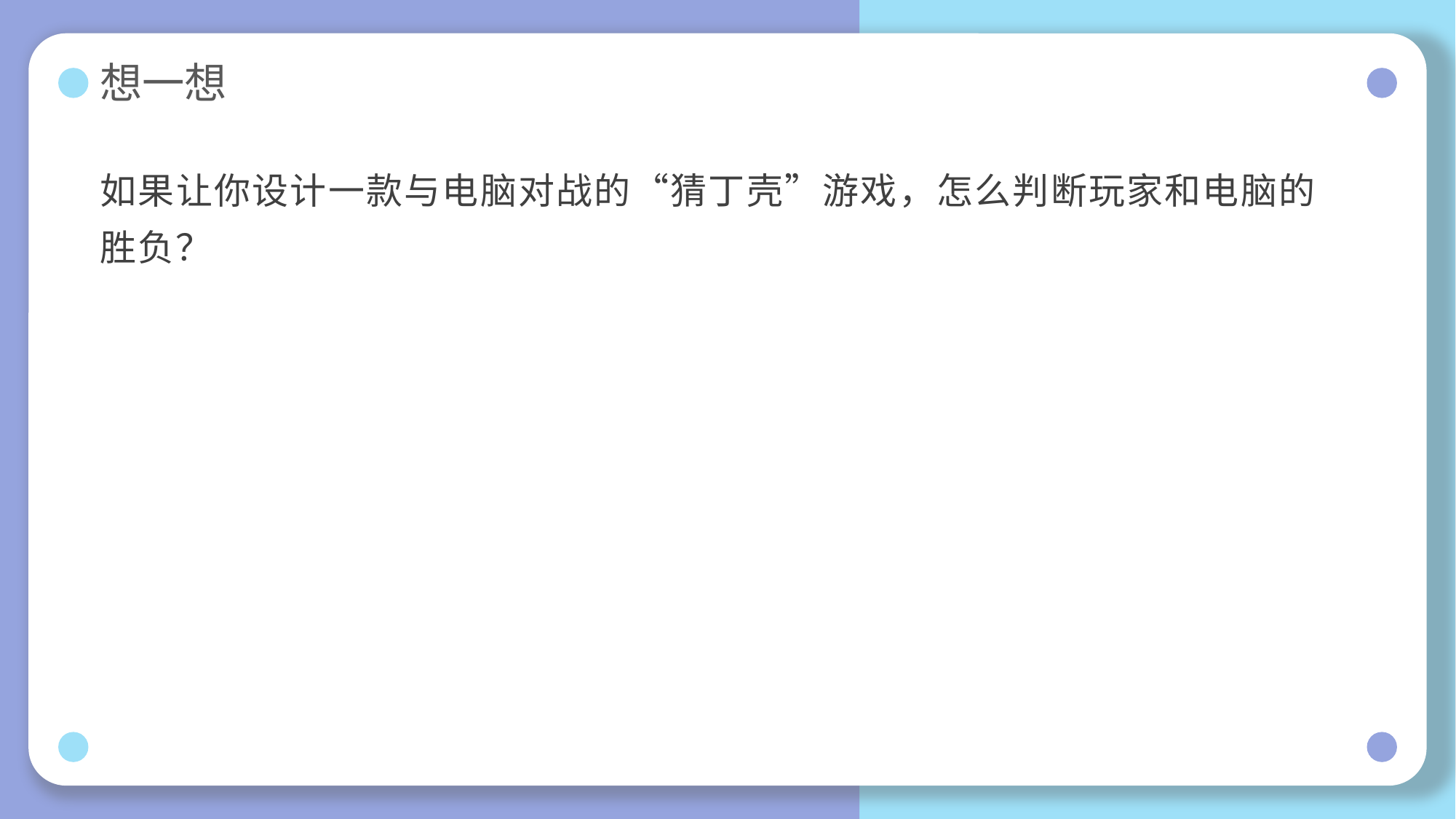

# 想一想
如果让你设计一款与电脑对战的“猜丁壳”游戏，怎么判断玩家和电脑的胜负？